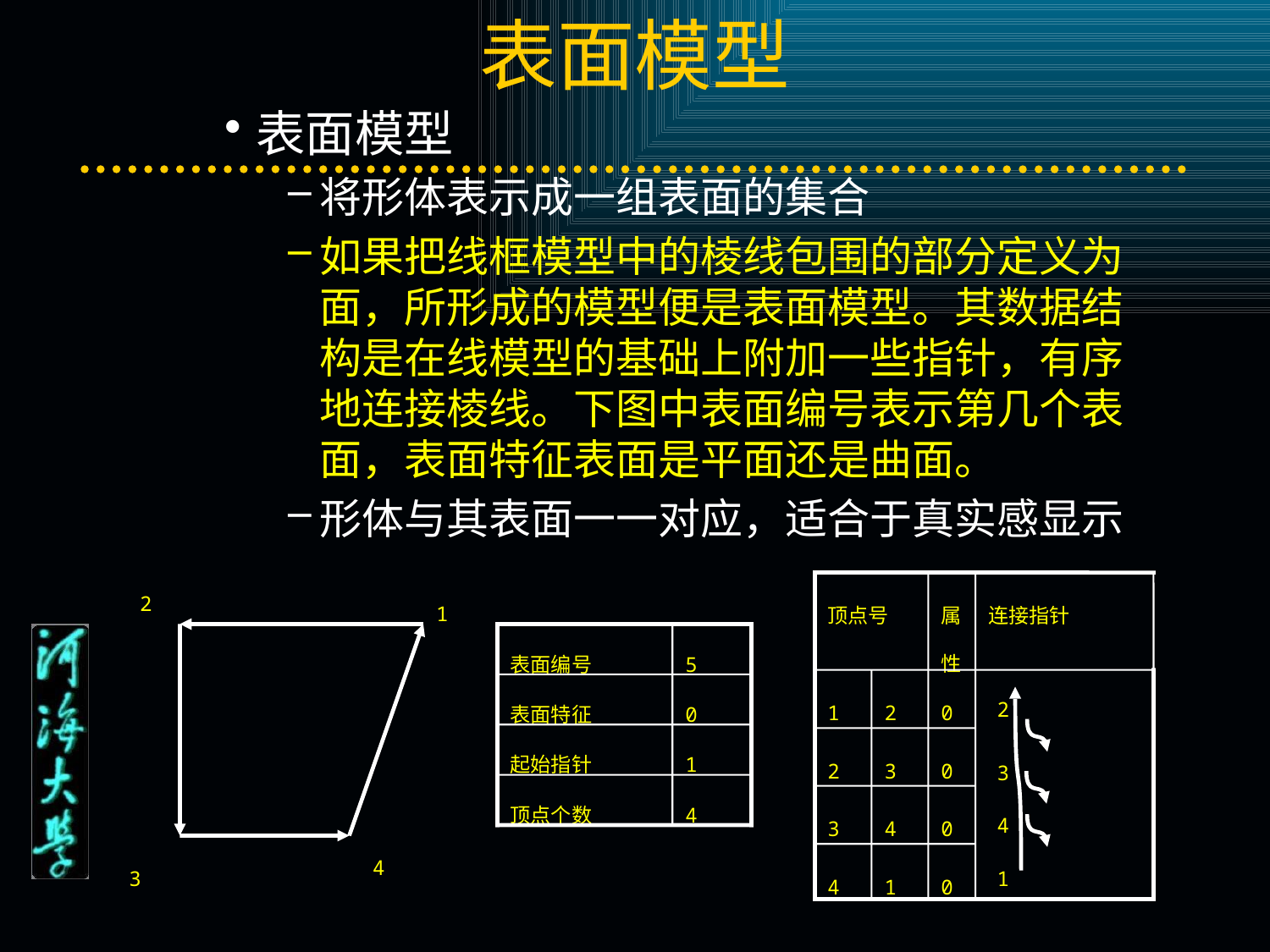

# 表面模型
表面模型
将形体表示成一组表面的集合
如果把线框模型中的棱线包围的部分定义为面，所形成的模型便是表面模型。其数据结构是在线模型的基础上附加一些指针，有序地连接棱线。下图中表面编号表示第几个表面，表面特征表面是平面还是曲面。
形体与其表面一一对应，适合于真实感显示
2
1
顶点号

属性

连接指针

表面编号

5

2
1

2

0

表面特征

0
起始指针

1
2

3
0
3
顶点个数

4
4
3

4
0
4

3

1
4

1
0
16